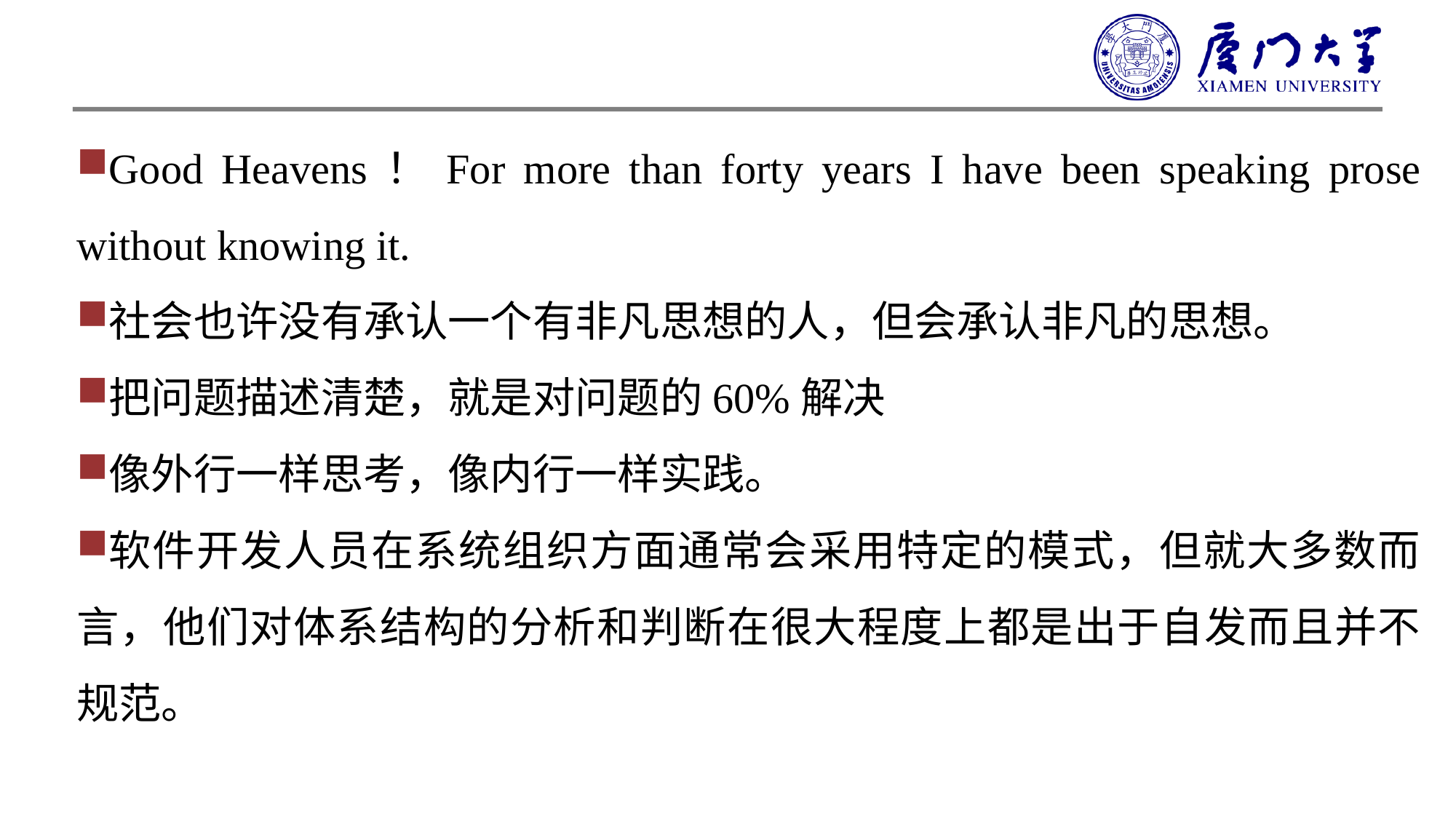

Good Heavens！For more than forty years I have been speaking prose without knowing it.
社会也许没有承认一个有非凡思想的人，但会承认非凡的思想。
把问题描述清楚，就是对问题的60%解决
像外行一样思考，像内行一样实践。
软件开发人员在系统组织方面通常会采用特定的模式，但就大多数而言，他们对体系结构的分析和判断在很大程度上都是出于自发而且并不规范。